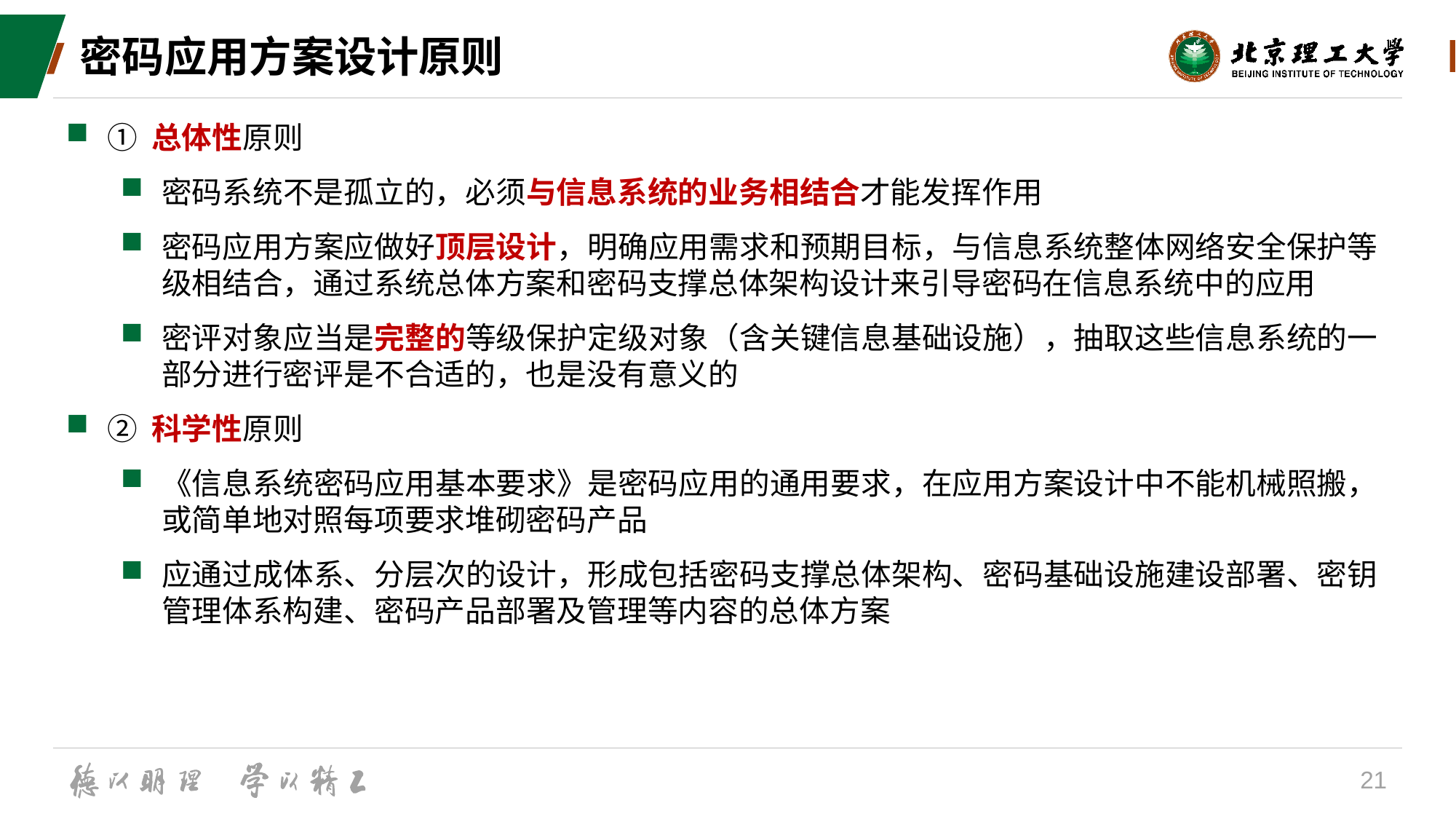

# 密码应用方案设计原则
① 总体性原则
密码系统不是孤立的，必须与信息系统的业务相结合才能发挥作用
密码应用方案应做好顶层设计，明确应用需求和预期目标，与信息系统整体网络安全保护等级相结合，通过系统总体方案和密码支撑总体架构设计来引导密码在信息系统中的应用
密评对象应当是完整的等级保护定级对象（含关键信息基础设施），抽取这些信息系统的一部分进行密评是不合适的，也是没有意义的
② 科学性原则
《信息系统密码应用基本要求》是密码应用的通用要求，在应用方案设计中不能机械照搬，或简单地对照每项要求堆砌密码产品
应通过成体系、分层次的设计，形成包括密码支撑总体架构、密码基础设施建设部署、密钥管理体系构建、密码产品部署及管理等内容的总体方案